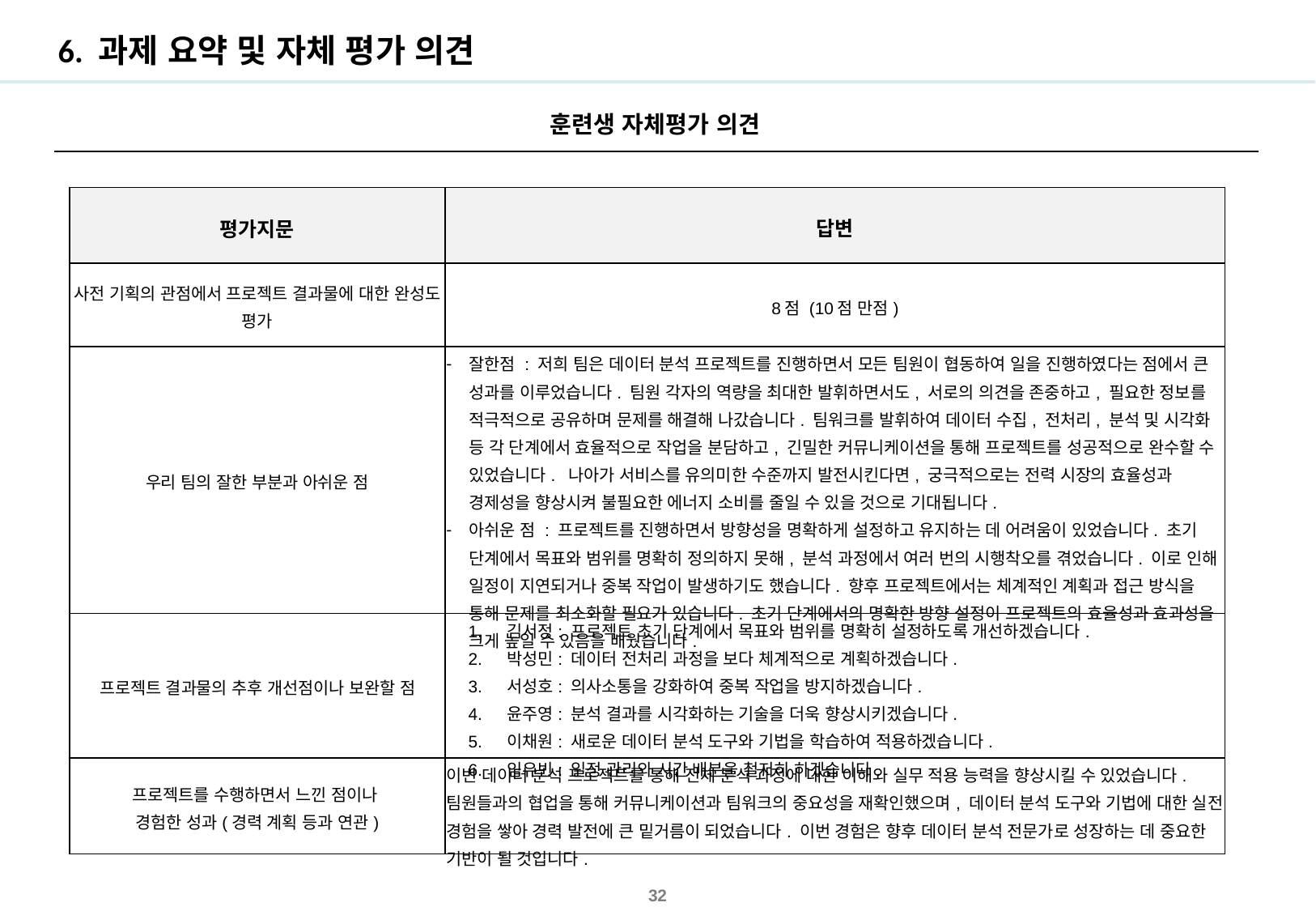

# 6. 과제 요약 및 자체 평가 의견
훈련생 자체평가 의견
| 평가지문 | 답변 |
| --- | --- |
| 사전 기획의 관점에서 프로젝트 결과물에 대한 완성도 평가 | 8점 (10점 만점) |
| 우리 팀의 잘한 부분과 아쉬운 점 | 잘한점 : 저희 팀은 데이터 분석 프로젝트를 진행하면서 모든 팀원이 협동하여 일을 진행하였다는 점에서 큰 성과를 이루었습니다. 팀원 각자의 역량을 최대한 발휘하면서도, 서로의 의견을 존중하고, 필요한 정보를 적극적으로 공유하며 문제를 해결해 나갔습니다. 팀워크를 발휘하여 데이터 수집, 전처리, 분석 및 시각화 등 각 단계에서 효율적으로 작업을 분담하고, 긴밀한 커뮤니케이션을 통해 프로젝트를 성공적으로 완수할 수 있었습니다. 나아가 서비스를 유의미한 수준까지 발전시킨다면, 궁극적으로는 전력 시장의 효율성과 경제성을 향상시켜 불필요한 에너지 소비를 줄일 수 있을 것으로 기대됩니다. 아쉬운 점 : 프로젝트를 진행하면서 방향성을 명확하게 설정하고 유지하는 데 어려움이 있었습니다. 초기 단계에서 목표와 범위를 명확히 정의하지 못해, 분석 과정에서 여러 번의 시행착오를 겪었습니다. 이로 인해 일정이 지연되거나 중복 작업이 발생하기도 했습니다. 향후 프로젝트에서는 체계적인 계획과 접근 방식을 통해 문제를 최소화할 필요가 있습니다. 초기 단계에서의 명확한 방향 설정이 프로젝트의 효율성과 효과성을 크게 높일 수 있음을 배웠습니다. |
| 프로젝트 결과물의 추후 개선점이나 보완할 점 | 김서정: 프로젝트 초기 단계에서 목표와 범위를 명확히 설정하도록 개선하겠습니다. 박성민: 데이터 전처리 과정을 보다 체계적으로 계획하겠습니다. 서성호: 의사소통을 강화하여 중복 작업을 방지하겠습니다. 윤주영: 분석 결과를 시각화하는 기술을 더욱 향상시키겠습니다. 이채원: 새로운 데이터 분석 도구와 기법을 학습하여 적용하겠습니다. 임유빈: 일정 관리와 시간 배분을 철저히 하겠습니다. |
| 프로젝트를 수행하면서 느낀 점이나 경험한 성과(경력 계획 등과 연관) | 이번 데이터 분석 프로젝트를 통해 전체 분석 과정에 대한 이해와 실무 적용 능력을 향상시킬 수 있었습니다. 팀원들과의 협업을 통해 커뮤니케이션과 팀워크의 중요성을 재확인했으며, 데이터 분석 도구와 기법에 대한 실전 경험을 쌓아 경력 발전에 큰 밑거름이 되었습니다. 이번 경험은 향후 데이터 분석 전문가로 성장하는 데 중요한 기반이 될 것입니다. |